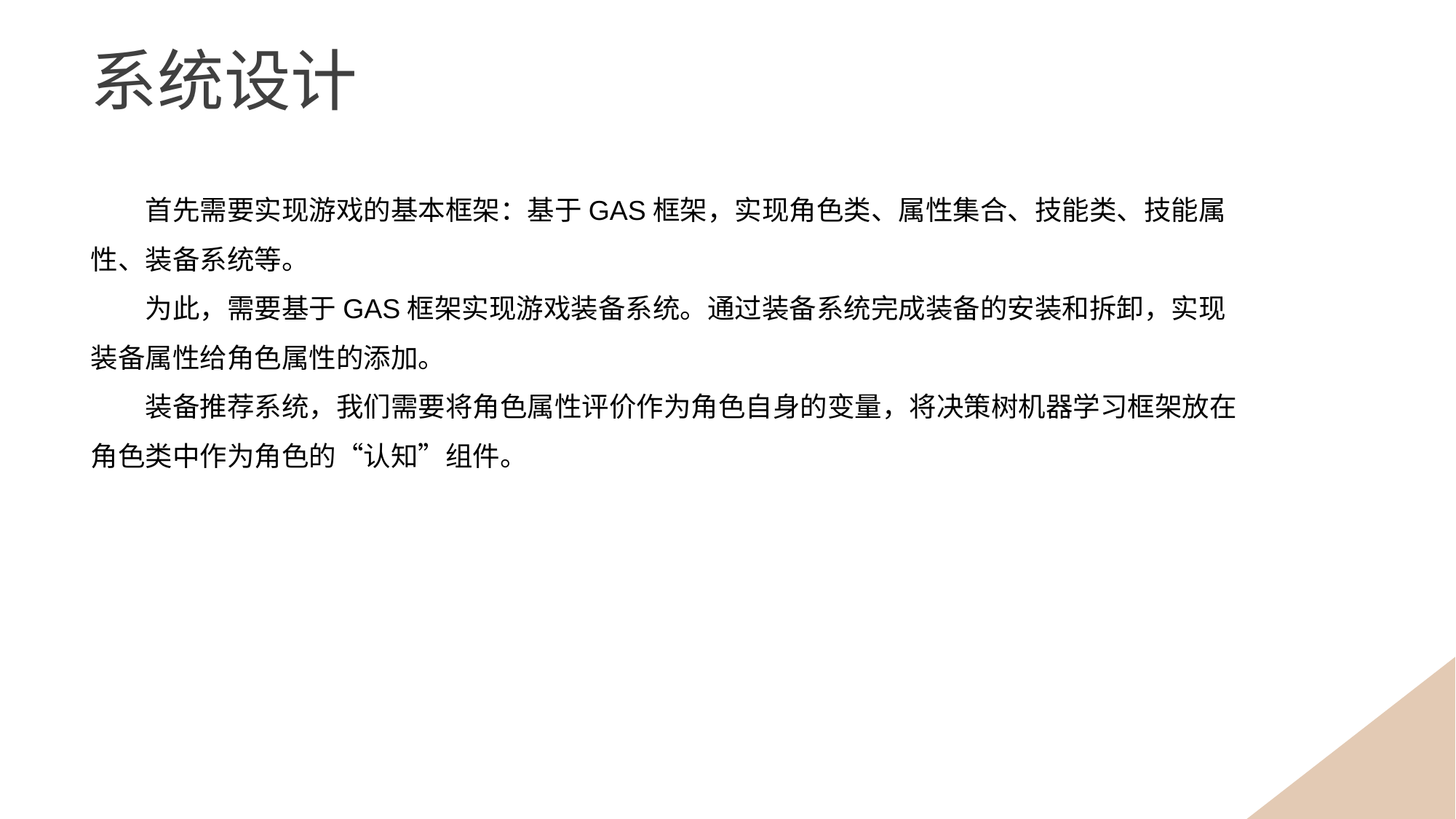

系统设计
首先需要实现游戏的基本框架：基于GAS框架，实现角色类、属性集合、技能类、技能属性、装备系统等。
为此，需要基于GAS框架实现游戏装备系统。通过装备系统完成装备的安装和拆卸，实现装备属性给角色属性的添加。
装备推荐系统，我们需要将角色属性评价作为角色自身的变量，将决策树机器学习框架放在角色类中作为角色的“认知”组件。